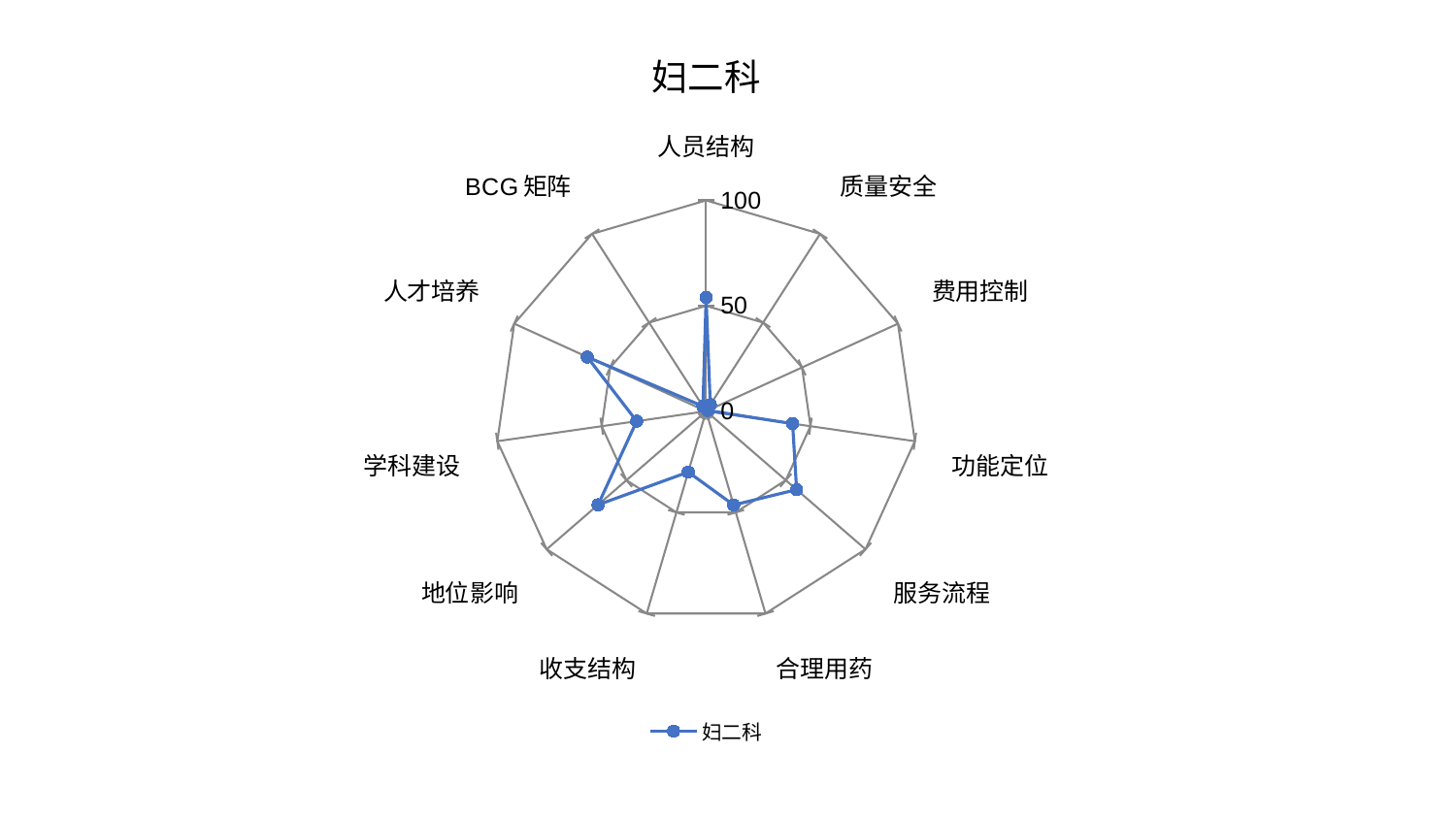

### Chart: 妇二科

| Category | 妇二科 |
|---|---|
| 人员结构 | 53.96989503435162 |
| 质量安全 | 3.6783326476914313 |
| 费用控制 | 0.9051099694221951 |
| 功能定位 | 41.435405870622326 |
| 服务流程 | 56.79928856687887 |
| 合理用药 | 46.3468317872536 |
| 收支结构 | 30.058372225057873 |
| 地位影响 | 67.78816974349594 |
| 学科建设 | 33.24839473583331 |
| 人才培养 | 61.93731307326373 |
| BCG矩阵 | 2.7836859343489673 |
127